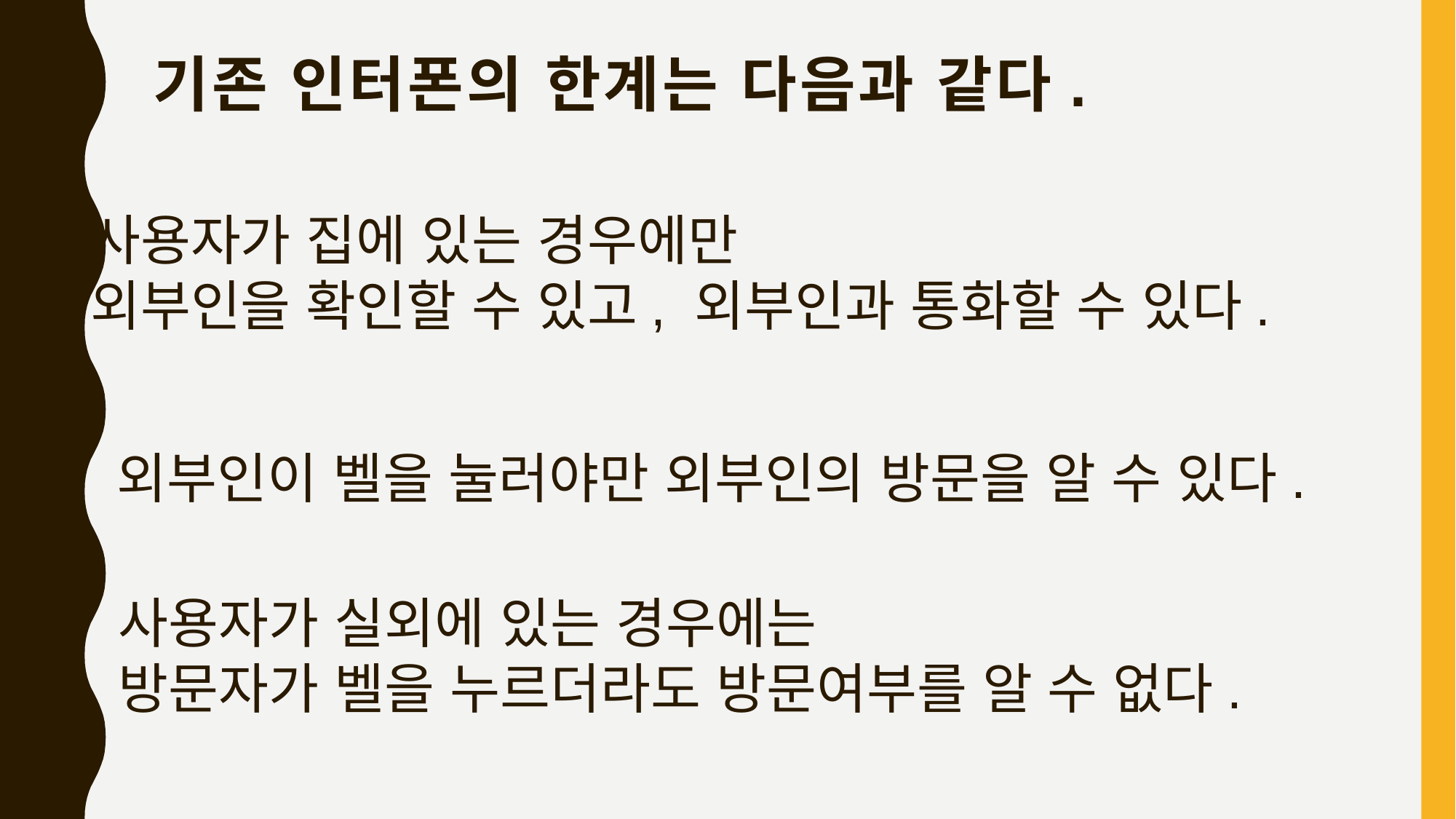

# 기존 인터폰의 한계는 다음과 같다.
사용자가 집에 있는 경우에만
외부인을 확인할 수 있고, 외부인과 통화할 수 있다.

외부인이 벨을 눌러야만 외부인의 방문을 알 수 있다.

사용자가 실외에 있는 경우에는
방문자가 벨을 누르더라도 방문여부를 알 수 없다.